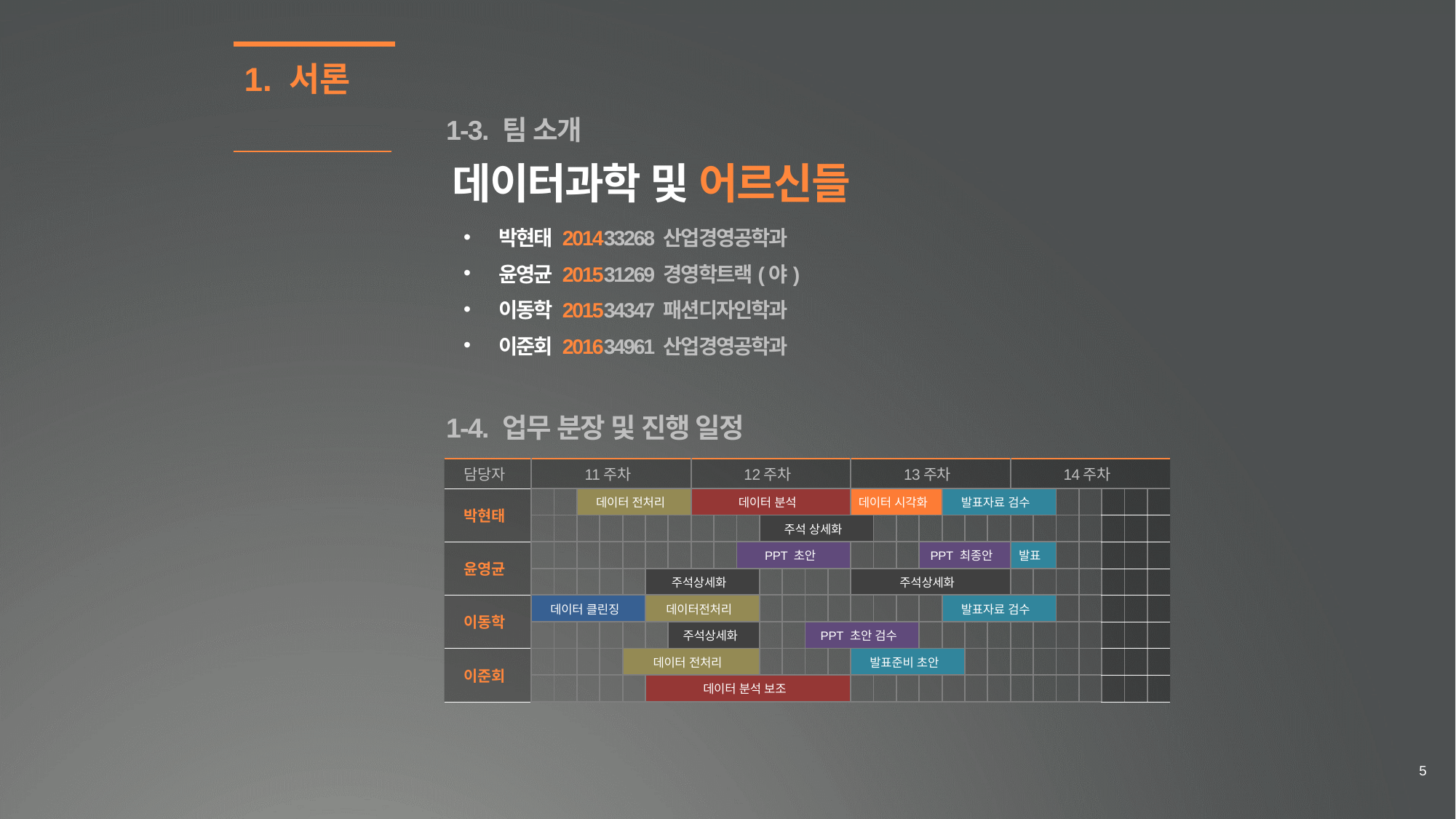

1. 서론
1-3. 팀 소개
데이터과학 및 어르신들
박현태 201433268 산업경영공학과
윤영균 201531269 경영학트랙(야)
이동학 201534347 패션디자인학과
이준회 201634961 산업경영공학과
1-4. 업무 분장 및 진행 일정
| 담당자 | 11주차 |  |  |  |  |  |  | 12주차 |  |  |  |  |  |  | 13주차 |  |  |  |  |  |  | 14주차 |  |  |  |  |  |  |
| --- | --- | --- | --- | --- | --- | --- | --- | --- | --- | --- | --- | --- | --- | --- | --- | --- | --- | --- | --- | --- | --- | --- | --- | --- | --- | --- | --- | --- |
| 박현태 |  |  | 데이터 전처리 |  |  |  |  | 데이터 분석 |  |  |  |  |  |  | 데이터 시각화 |  |  |  | 발표자료 검수 |  |  |  |  |  |  |  |  |  |
|  |  |  |  |  |  |  |  |  |  |  | 주석 상세화 |  |  |  |  |  |  |  |  |  |  |  |  |  |  |  |  |  |
| 윤영균 |  |  |  |  |  |  |  |  |  | PPT 초안 |  |  |  |  |  |  |  | PPT 최종안 |  |  |  | 발표 |  |  |  |  |  |  |
|  |  |  |  |  |  | 주석상세화 |  |  |  |  |  |  |  |  | 주석상세화 |  |  |  |  |  |  |  |  |  |  |  |  |  |
| 이동학 | 데이터 클린징 |  |  |  |  | 데이터전처리 |  | 데이터전처리 |  |  |  |  |  |  |  |  |  |  | 발표자료 검수 |  |  |  |  |  |  |  |  |  |
|  |  |  |  |  |  |  | 주석상세화 |  |  |  |  |  | PPT 초안 검수 |  |  |  |  |  |  |  |  |  |  |  |  |  |  |  |
| 이준회 |  |  |  |  | 데이터 전처리 |  |  |  |  |  |  |  |  |  | 발표준비 초안 |  |  |  |  |  |  |  |  |  |  |  |  |  |
|  |  |  |  |  |  | 데이터 분석 보조 |  |  |  |  |  |  |  |  |  |  |  |  |  |  |  |  |  |  |  |  |  |  |